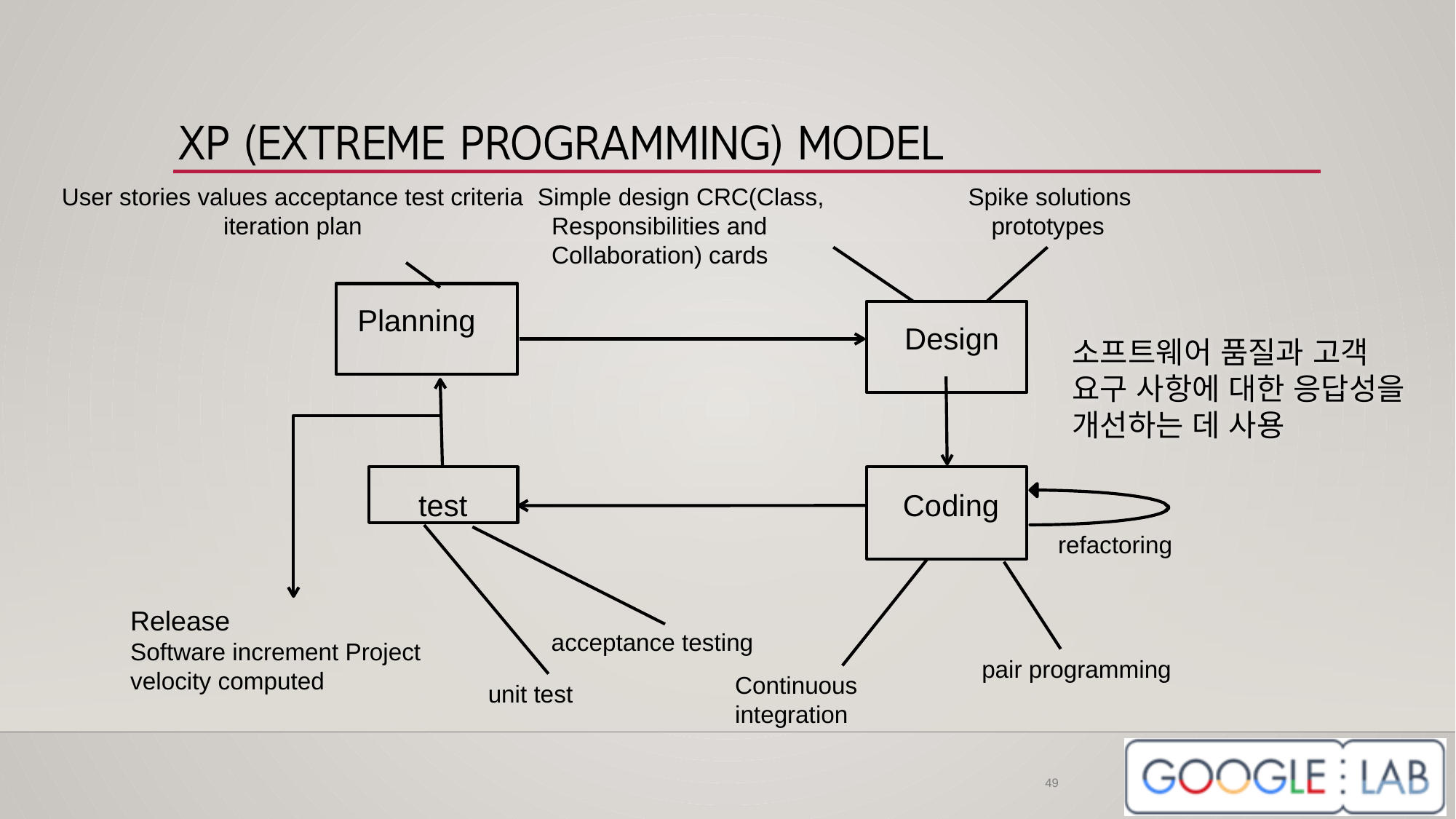

# XP (EXTREME PROGRAMMING) MODEL
Simple design CRC(Class, Responsibilities and Collaboration) cards
User stories values acceptance test criteria iteration plan
Spike solutions prototypes

Planning

Design

소프트웨어 품질과 고객 요구 사항에 대한 응답성을 개선하는 데 사용

test
Coding

refactoring

Release
Software increment Project velocity computed
acceptance testing
pair programming
Continuous integration
unit test
49